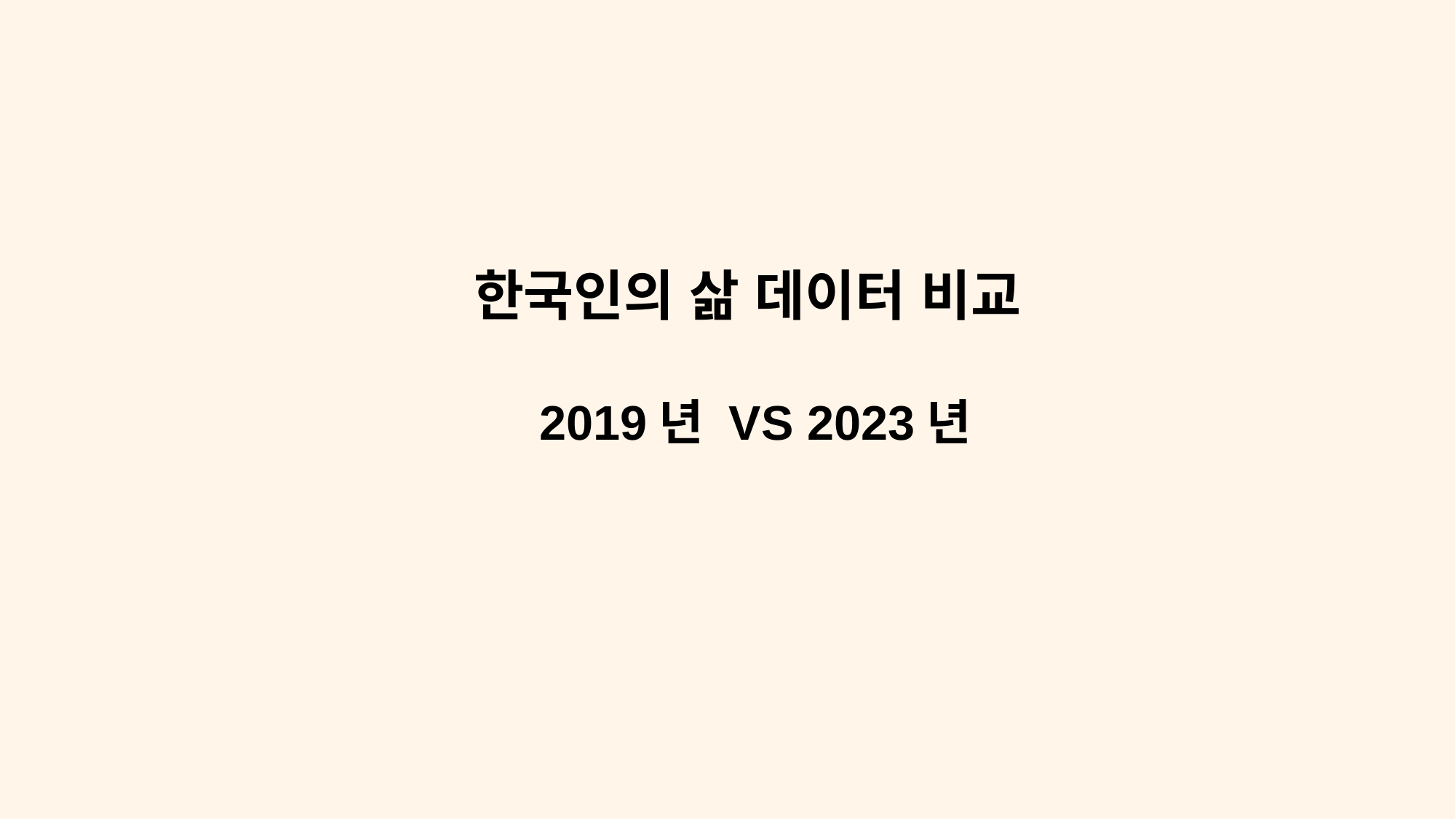

한국인의 삶 데이터 비교

2019년 VS 2023년